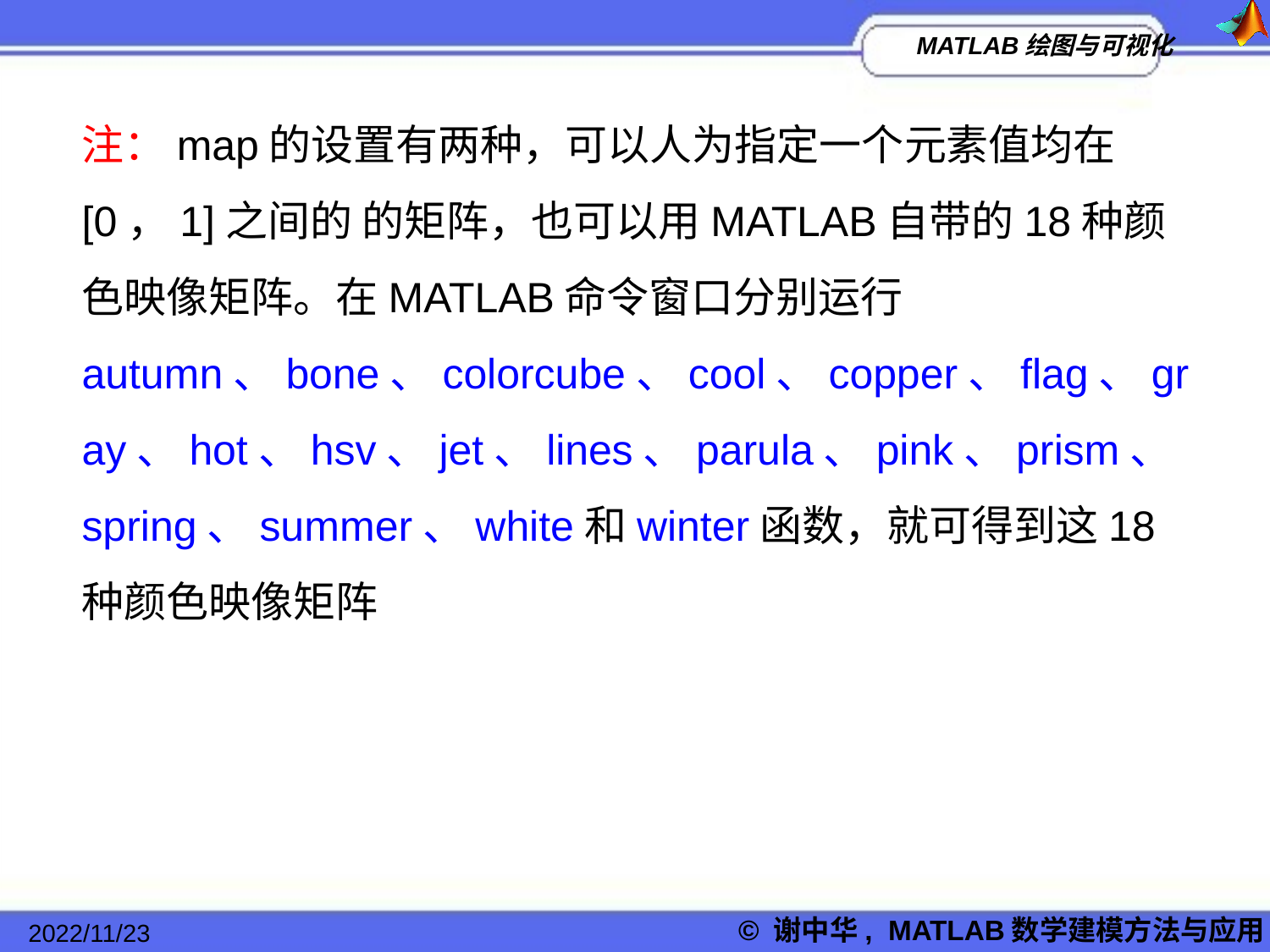

注：map的设置有两种，可以人为指定一个元素值均在[0，1]之间的 的矩阵，也可以用MATLAB自带的18种颜色映像矩阵。在MATLAB命令窗口分别运行autumn、bone、colorcube、cool、copper、flag、gray、hot、hsv、jet、lines、parula、pink、prism、spring、summer、white和winter函数，就可得到这18种颜色映像矩阵
2022/11/23
© 谢中华,  MATLAB数学建模方法与应用